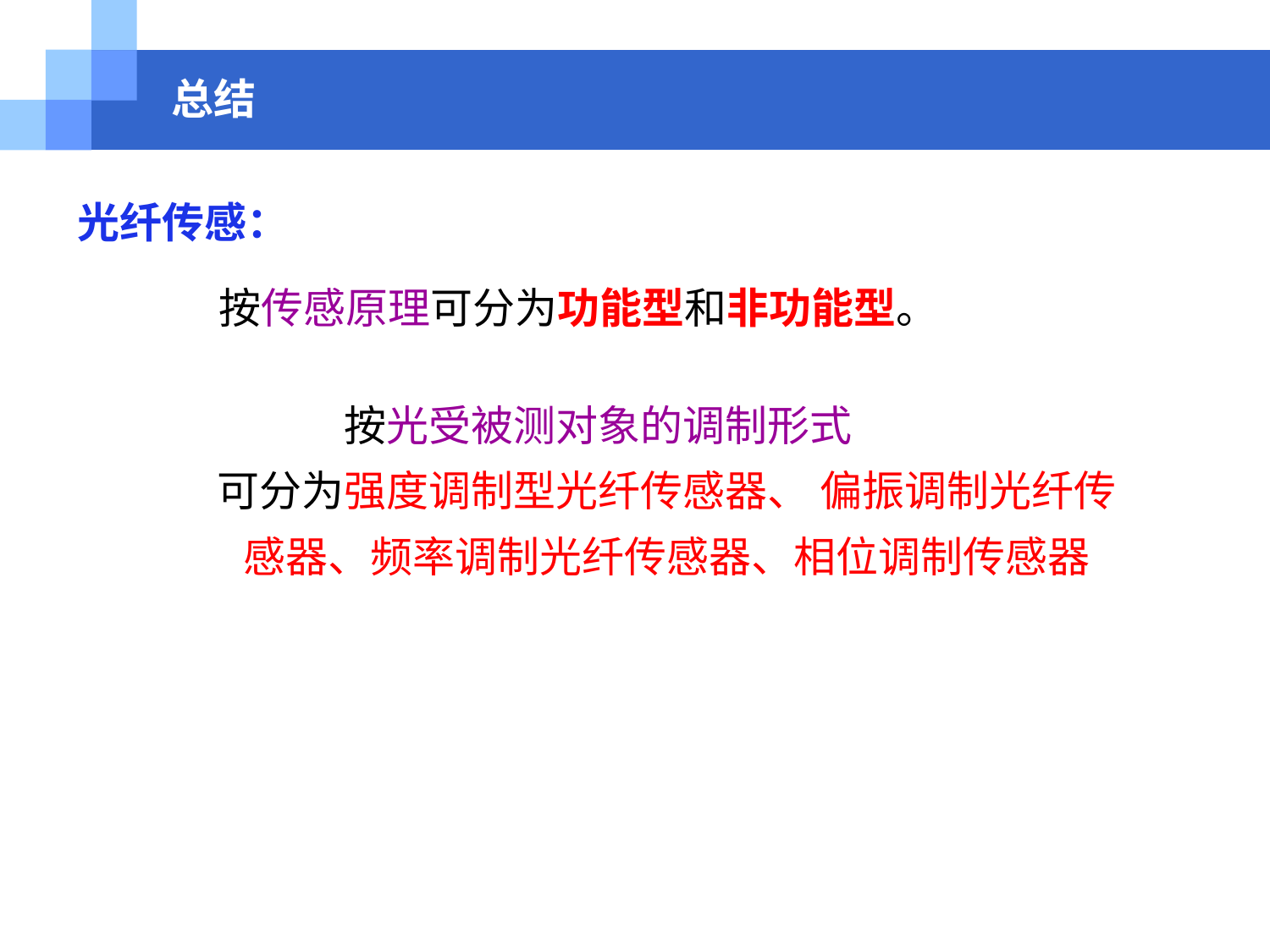

# 总结
光纤传感：
按传感原理可分为功能型和非功能型。
按光受被测对象的调制形式
可分为强度调制型光纤传感器、 偏振调制光纤传感器、频率调制光纤传感器、相位调制传感器